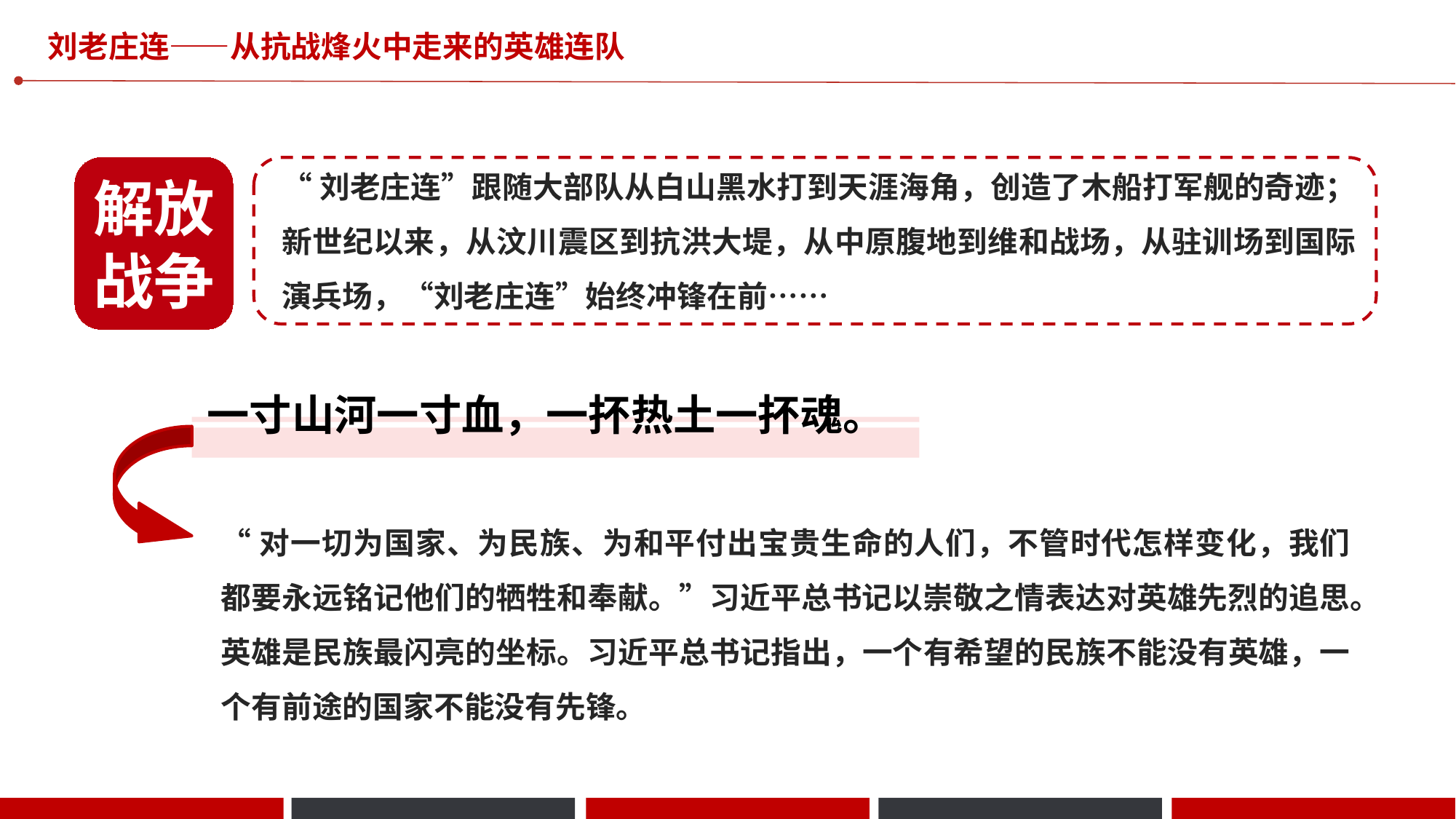

“刘老庄连”跟随大部队从白山黑水打到天涯海角，创造了木船打军舰的奇迹；新世纪以来，从汶川震区到抗洪大堤，从中原腹地到维和战场，从驻训场到国际演兵场，“刘老庄连”始终冲锋在前……
解放
战争

一寸山河一寸血，一抔热土一抔魂。

“对一切为国家、为民族、为和平付出宝贵生命的人们，不管时代怎样变化，我们都要永远铭记他们的牺牲和奉献。”习近平总书记以崇敬之情表达对英雄先烈的追思。
英雄是民族最闪亮的坐标。习近平总书记指出，一个有希望的民族不能没有英雄，一个有前途的国家不能没有先锋。